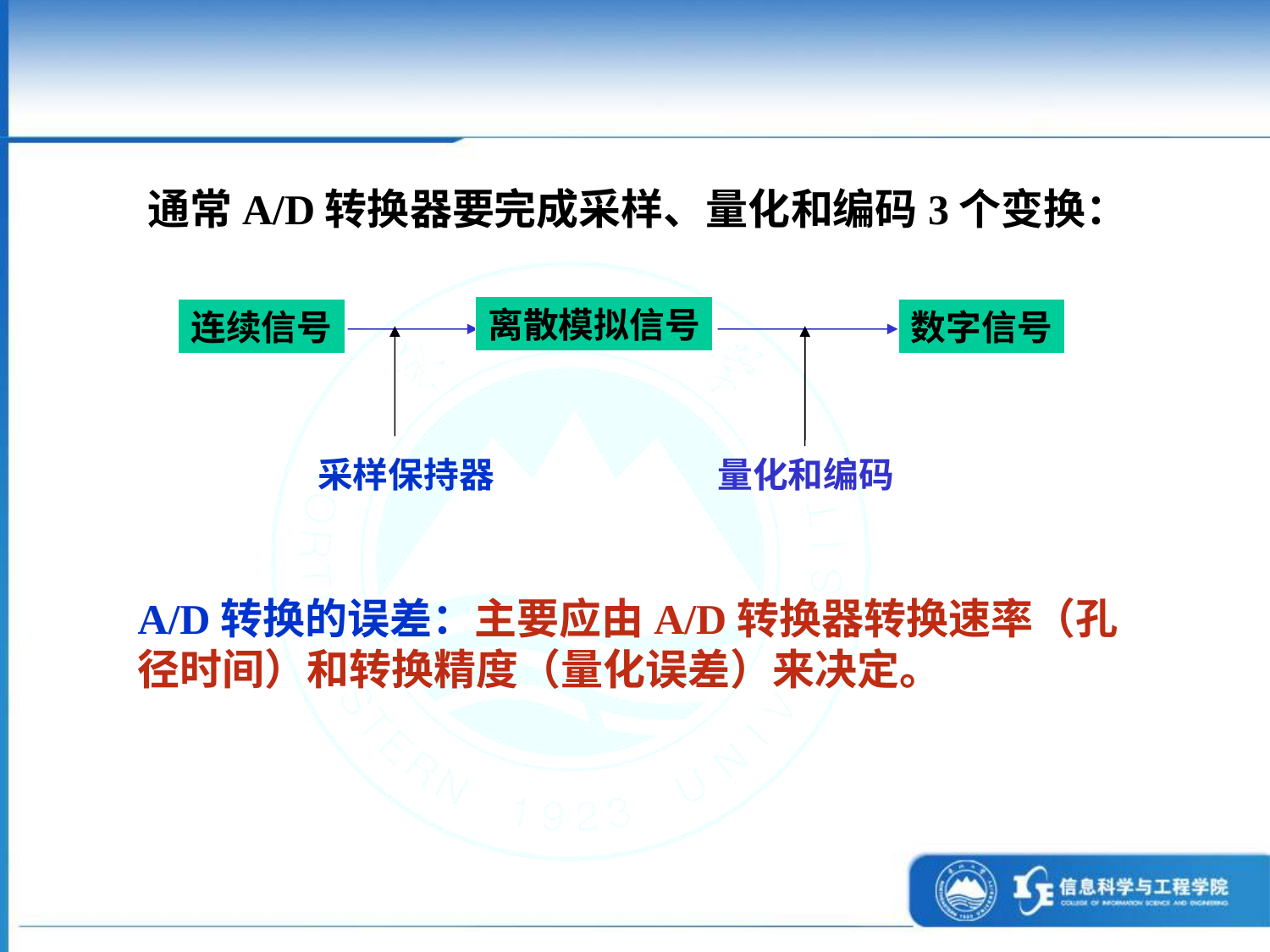

通常A/D转换器要完成采样、量化和编码3个变换：
离散模拟信号
连续信号
数字信号

采样保持器
量化和编码
A/D转换的误差：主要应由A/D转换器转换速率（孔径时间）和转换精度（量化误差）来决定。